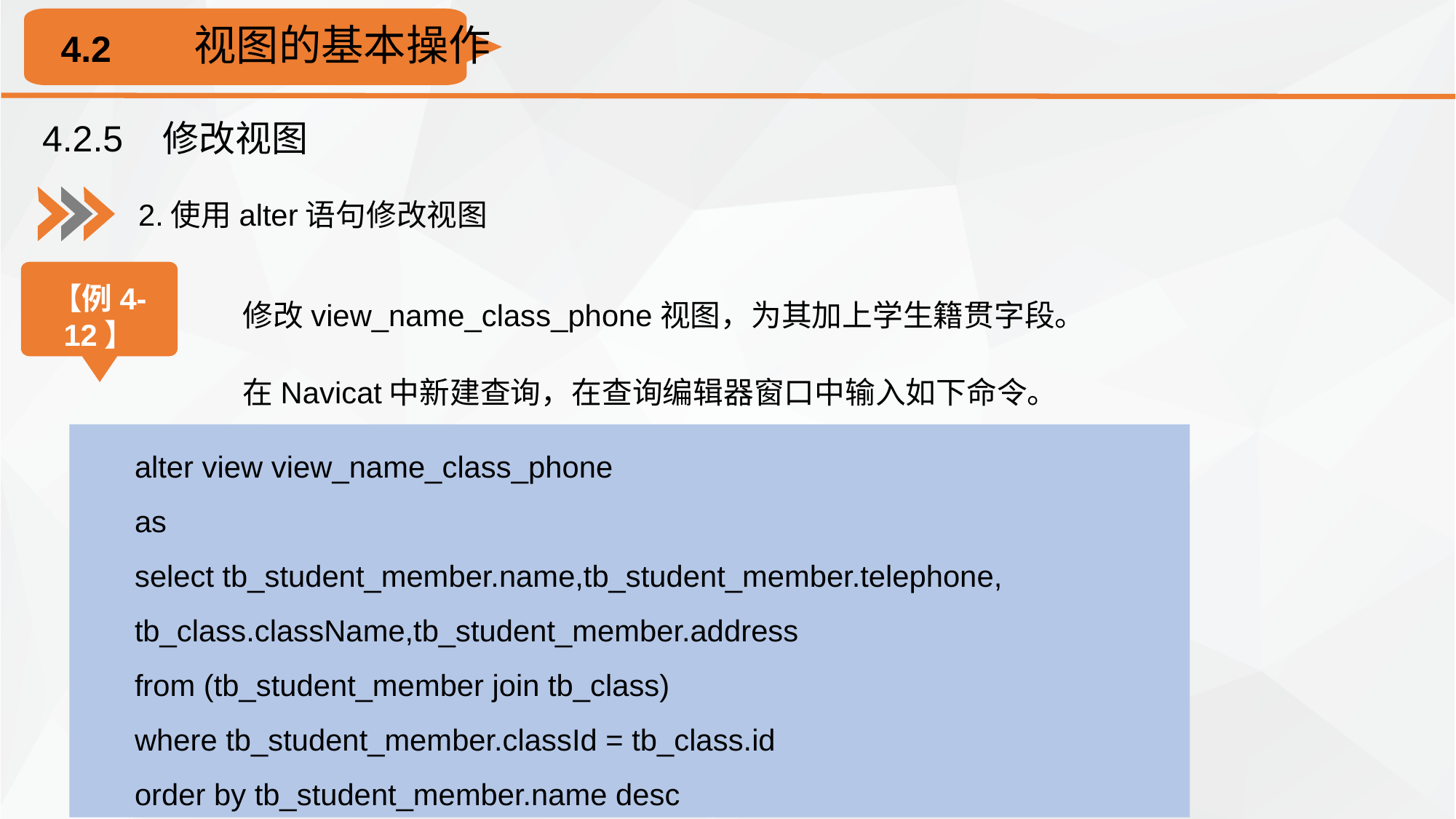

视图的基本操作
4.2
4.2.5   修改视图

2.使用alter语句修改视图
【例4-12】
修改view_name_class_phone视图，为其加上学生籍贯字段。
在Navicat中新建查询，在查询编辑器窗口中输入如下命令。
alter view view_name_class_phone
as
select tb_student_member.name,tb_student_member.telephone,
tb_class.className,tb_student_member.address
from (tb_student_member join tb_class)
where tb_student_member.classId = tb_class.id
order by tb_student_member.name desc